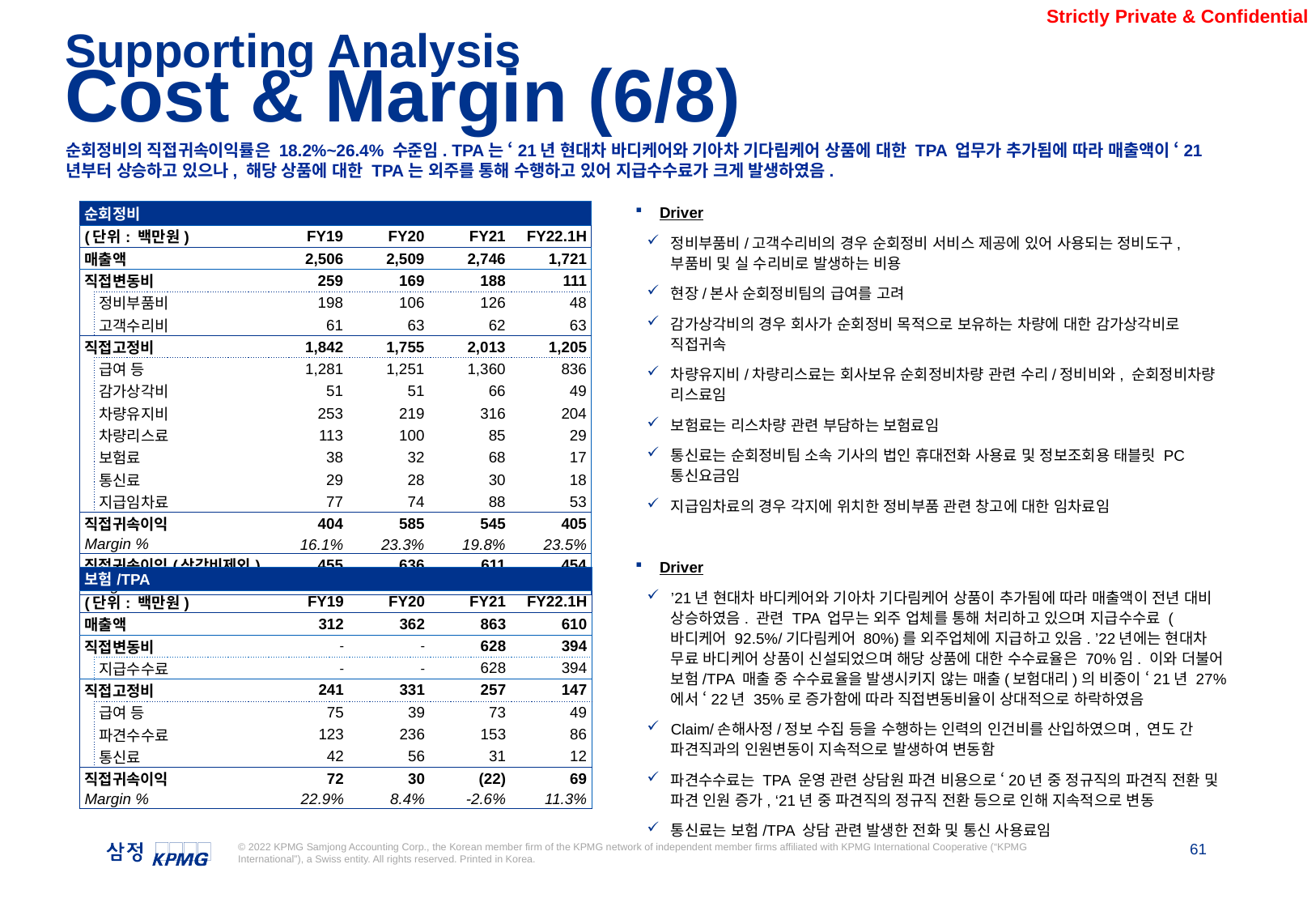

Supporting Analysis
Cost & Margin (6/8)
순회정비의 직접귀속이익률은 18.2%~26.4% 수준임. TPA는 ‘21년 현대차 바디케어와 기아차 기다림케어 상품에 대한 TPA 업무가 추가됨에 따라 매출액이 ‘21년부터 상승하고 있으나, 해당 상품에 대한 TPA는 외주를 통해 수행하고 있어 지급수수료가 크게 발생하였음.
| 순회정비 |  |  |  |  |  |
| --- | --- | --- | --- | --- | --- |
| (단위: 백만원) |  | FY19 | FY20 | FY21 | FY22.1H |
| 매출액 |  | 2,506 | 2,509 | 2,746 | 1,721 |
| 직접변동비 |  | 259 | 169 | 188 | 111 |
|  | 정비부품비 | 198 | 106 | 126 | 48 |
|  | 고객수리비 | 61 | 63 | 62 | 63 |
| 직접고정비 |  | 1,842 | 1,755 | 2,013 | 1,205 |
|  | 급여 등 | 1,281 | 1,251 | 1,360 | 836 |
|  | 감가상각비 | 51 | 51 | 66 | 49 |
|  | 차량유지비 | 253 | 219 | 316 | 204 |
|  | 차량리스료 | 113 | 100 | 85 | 29 |
|  | 보험료 | 38 | 32 | 68 | 17 |
|  | 통신료 | 29 | 28 | 30 | 18 |
|  | 지급임차료 | 77 | 74 | 88 | 53 |
| 직접귀속이익 |  | 404 | 585 | 545 | 405 |
| Margin % |  | 16.1% | 23.3% | 19.8% | 23.5% |
| 직접귀속이익(상각비제외) |  | 455 | 636 | 611 | 454 |
| Margin % |  | 18.2% | 25.3% | 22.2% | 26.4% |
Driver
정비부품비/고객수리비의 경우 순회정비 서비스 제공에 있어 사용되는 정비도구, 부품비 및 실 수리비로 발생하는 비용
현장/본사 순회정비팀의 급여를 고려
감가상각비의 경우 회사가 순회정비 목적으로 보유하는 차량에 대한 감가상각비로 직접귀속
차량유지비/차량리스료는 회사보유 순회정비차량 관련 수리/정비비와, 순회정비차량 리스료임
보험료는 리스차량 관련 부담하는 보험료임
통신료는 순회정비팀 소속 기사의 법인 휴대전화 사용료 및 정보조회용 태블릿 PC 통신요금임
지급임차료의 경우 각지에 위치한 정비부품 관련 창고에 대한 임차료임

Driver
’21년 현대차 바디케어와 기아차 기다림케어 상품이 추가됨에 따라 매출액이 전년 대비 상승하였음. 관련 TPA 업무는 외주 업체를 통해 처리하고 있으며 지급수수료 (바디케어 92.5%/기다림케어 80%)를 외주업체에 지급하고 있음. ’22년에는 현대차 무료 바디케어 상품이 신설되었으며 해당 상품에 대한 수수료율은 70%임. 이와 더불어 보험/TPA 매출 중 수수료율을 발생시키지 않는 매출(보험대리)의 비중이 ‘21년 27%에서 ‘22년 35%로 증가함에 따라 직접변동비율이 상대적으로 하락하였음
Claim/손해사정/정보 수집 등을 수행하는 인력의 인건비를 산입하였으며, 연도 간 파견직과의 인원변동이 지속적으로 발생하여 변동함
파견수수료는 TPA 운영 관련 상담원 파견 비용으로 ‘20년 중 정규직의 파견직 전환 및 파견 인원 증가, ‘21년 중 파견직의 정규직 전환 등으로 인해 지속적으로 변동
통신료는 보험/TPA 상담 관련 발생한 전화 및 통신 사용료임
| 보험/TPA |  |  |  |  |  |
| --- | --- | --- | --- | --- | --- |
| (단위: 백만원) |  | FY19 | FY20 | FY21 | FY22.1H |
| 매출액 |  | 312 | 362 | 863 | 610 |
| 직접변동비 |  | - | - | 628 | 394 |
|  | 지급수수료 | - | - | 628 | 394 |
| 직접고정비 |  | 241 | 331 | 257 | 147 |
|  | 급여 등 | 75 | 39 | 73 | 49 |
|  | 파견수수료 | 123 | 236 | 153 | 86 |
|  | 통신료 | 42 | 56 | 31 | 12 |
| 직접귀속이익 |  | 72 | 30 | (22) | 69 |
| Margin % |  | 22.9% | 8.4% | -2.6% | 11.3% |